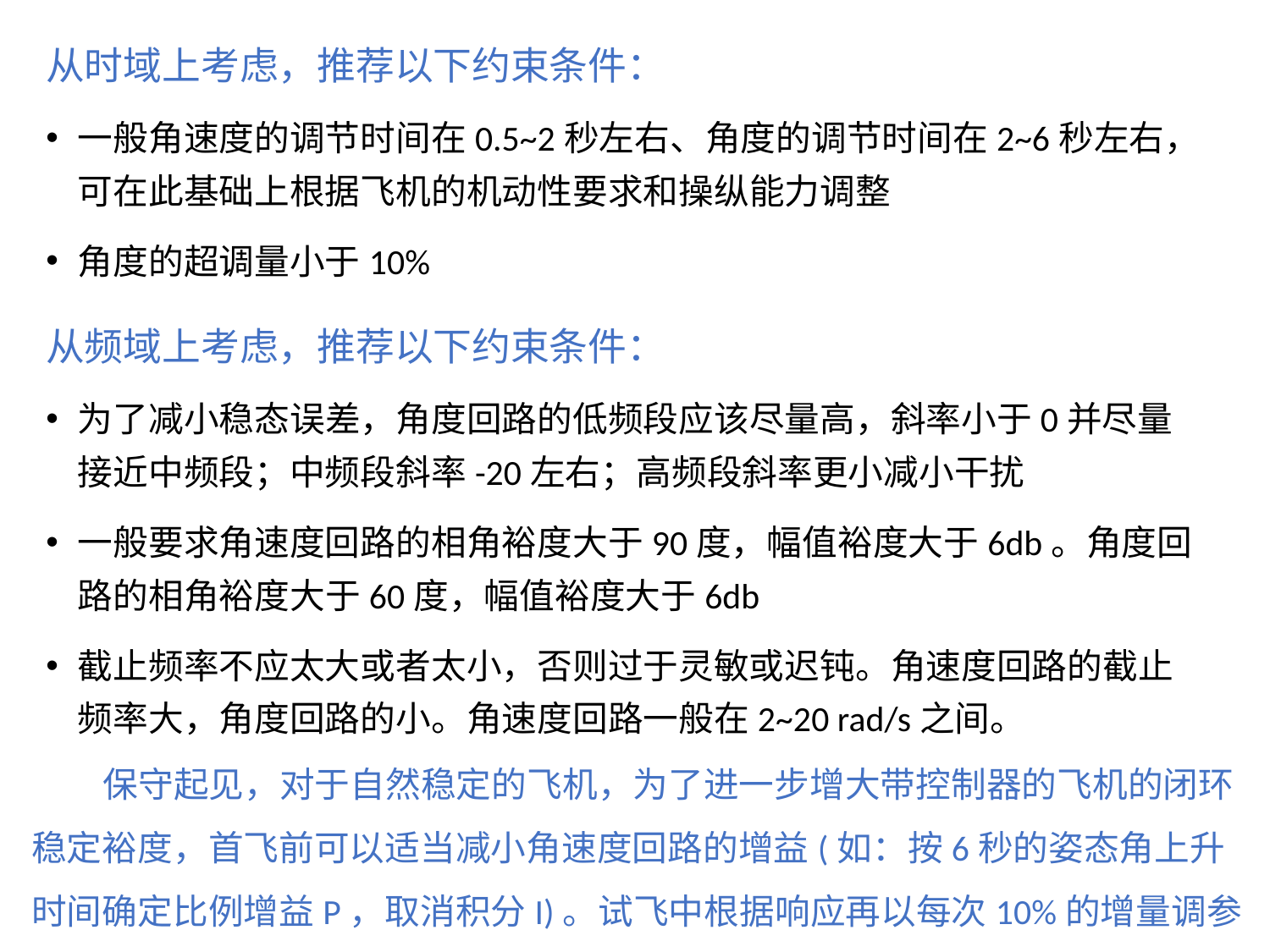

从时域上考虑，推荐以下约束条件：
一般角速度的调节时间在0.5~2秒左右、角度的调节时间在2~6秒左右，可在此基础上根据飞机的机动性要求和操纵能力调整
角度的超调量小于10%
从频域上考虑，推荐以下约束条件：
为了减小稳态误差，角度回路的低频段应该尽量高，斜率小于0并尽量接近中频段；中频段斜率-20左右；高频段斜率更小减小干扰
一般要求角速度回路的相角裕度大于90度，幅值裕度大于6db。角度回路的相角裕度大于60度，幅值裕度大于6db
截止频率不应太大或者太小，否则过于灵敏或迟钝。角速度回路的截止频率大，角度回路的小。角速度回路一般在2~20 rad/s之间。

        保守起见，对于自然稳定的飞机，为了进一步增大带控制器的飞机的闭环稳定裕度，首飞前可以适当减小角速度回路的增益(如：按6秒的姿态角上升时间确定比例增益P，取消积分I)。试飞中根据响应再以每次10%的增量调参